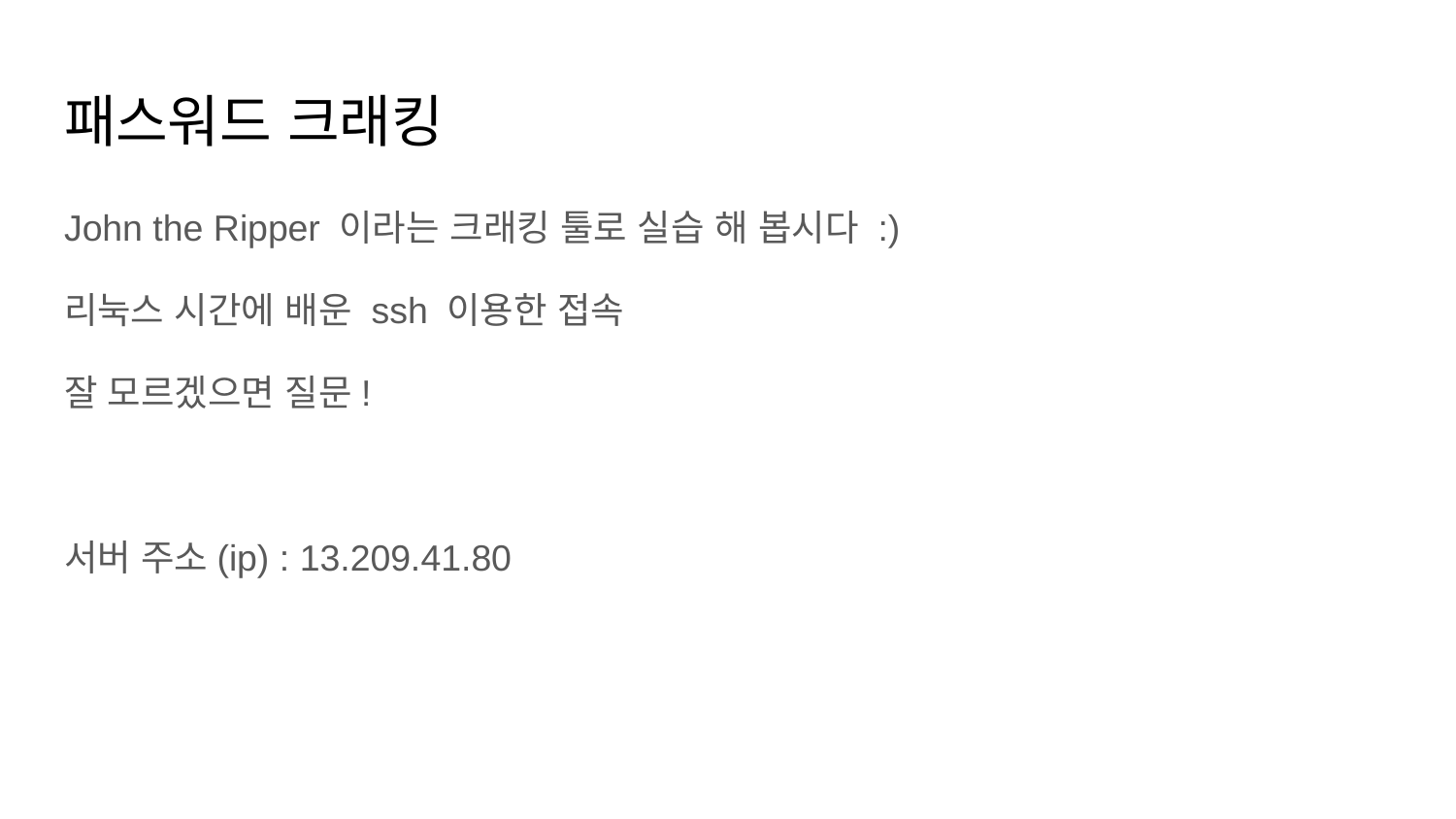

# 패스워드 크래킹
John the Ripper 이라는 크래킹 툴로 실습 해 봅시다 :)
리눅스 시간에 배운 ssh 이용한 접속
잘 모르겠으면 질문!

서버 주소(ip) : 13.209.41.80